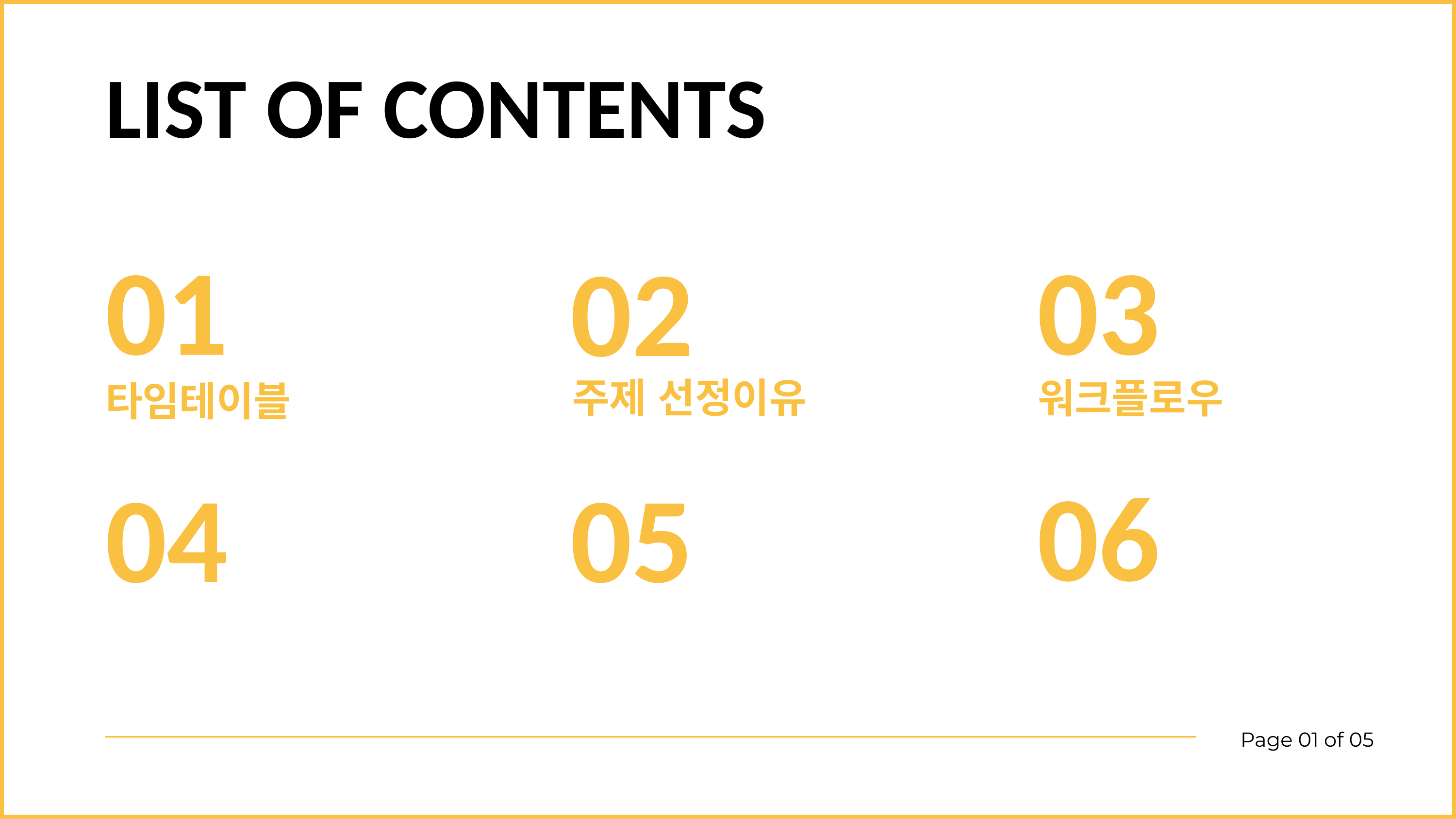

LIST OF CONTENTS
01
03
02
주제 선정이유
워크플로우
타임테이블
06
04
05
Page 01 of 05